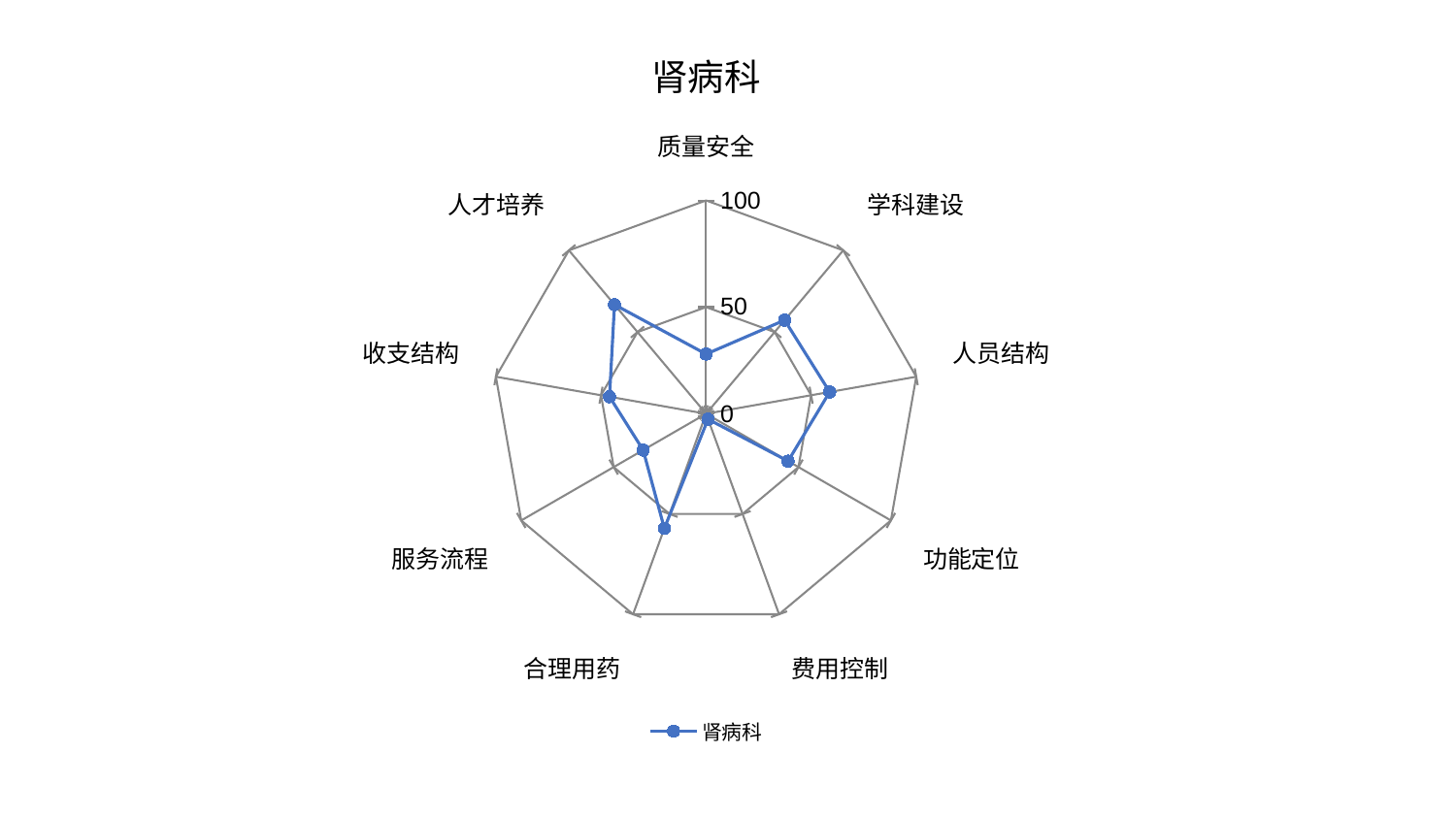

### Chart: 肾病科

| Category | 肾病科 |
|---|---|
| 质量安全 | 27.986614583121025 |
| 学科建设 | 57.29938231221842 |
| 人员结构 | 58.820850749152655 |
| 功能定位 | 44.37380244956305 |
| 费用控制 | 2.7049484934927333 |
| 合理用药 | 57.19835130272283 |
| 服务流程 | 34.0612524079458 |
| 收支结构 | 45.95106388421056 |
| 人才培养 | 66.77933182347907 |
107